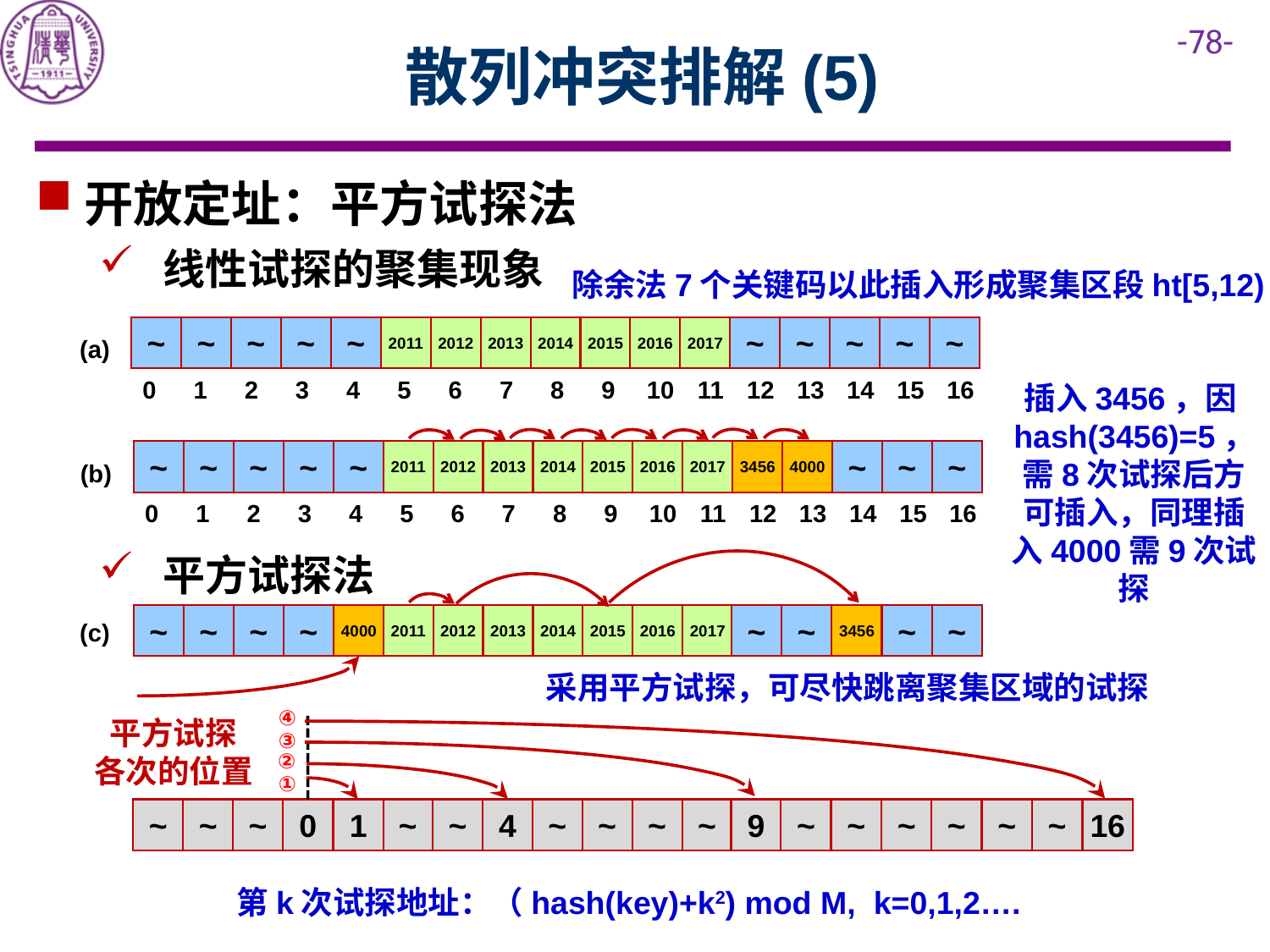

# 散列冲突排解(5)
开放定址：平方试探法
线性试探的聚集现象

平方试探法
除余法7个关键码以此插入形成聚集区段ht[5,12)
~
~
~
~
~
2011
2012
2013
2014
2015
2016
2017
~
~
~
~
~
(a)
0
1
2
3
4
5
6
7
8
9
10
11
12
13
14
15
16
插入3456，因hash(3456)=5，需8次试探后方可插入，同理插入4000需9次试探

~
~
~
~
~
2011
2012
2013
2014
2015
2016
2017
3456
4000
~
~
~
(b)
0
1
2
3
4
5
6
7
8
9
10
11
12
13
14
15
16

4000
~
~
3456
~
~
~
~
2011
2012
2013
2014
2015
2016
2017
~
~
(c)
采用平方试探，可尽快跳离聚集区域的试探
④
平方试探
各次的位置

1
9
~
~
~
~
~
~
~
0
~
~
4
~
~
~
~
~
~
16
③
②
①
第k次试探地址：（hash(key)+k2) mod M,  k=0,1,2….